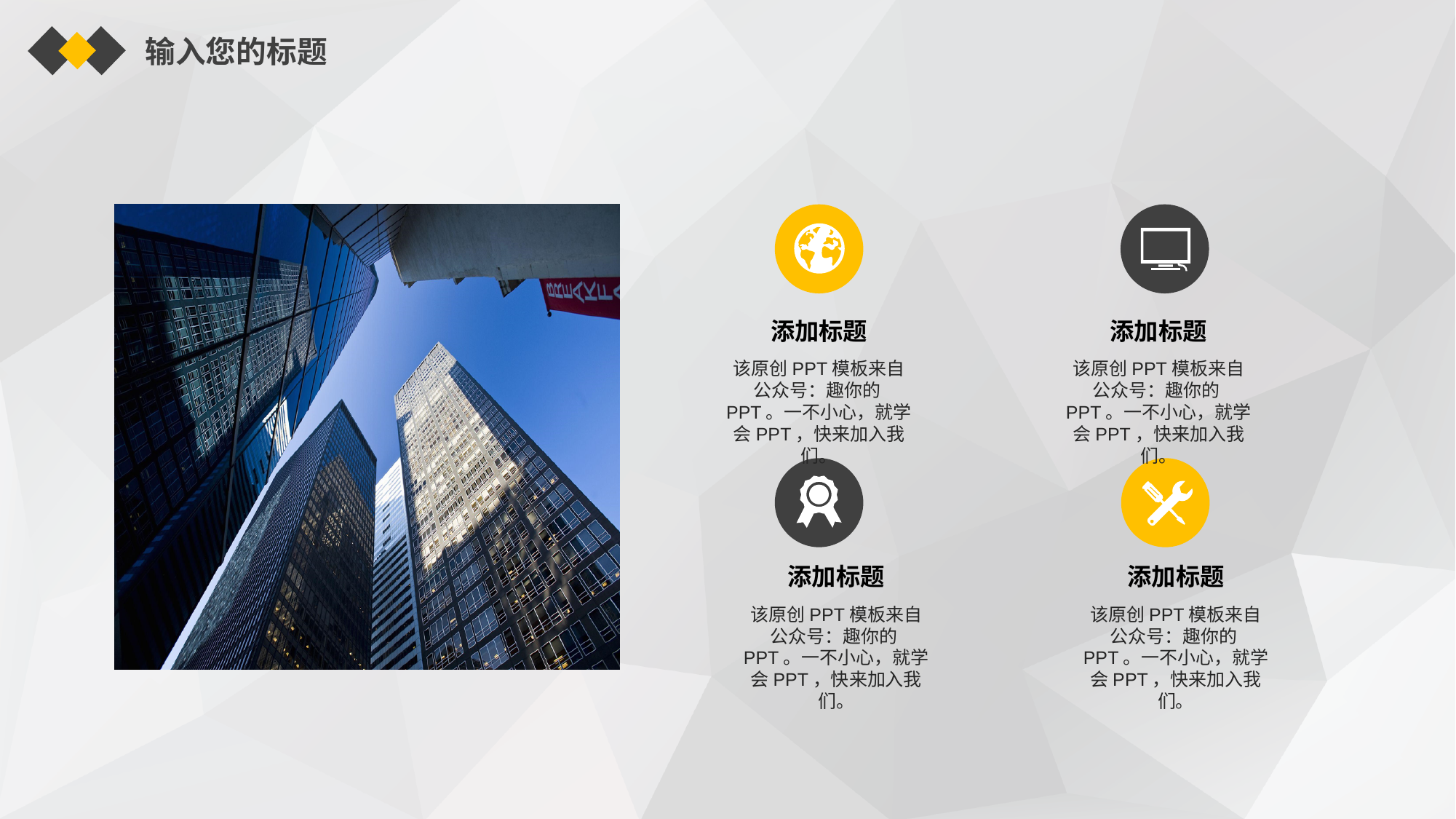

输入您的标题

添加标题
添加标题
该原创PPT模板来自公众号：趣你的PPT。一不小心，就学会PPT，快来加入我们。
该原创PPT模板来自公众号：趣你的PPT。一不小心，就学会PPT，快来加入我们。

添加标题
添加标题
该原创PPT模板来自公众号：趣你的PPT。一不小心，就学会PPT，快来加入我们。
该原创PPT模板来自公众号：趣你的PPT。一不小心，就学会PPT，快来加入我们。